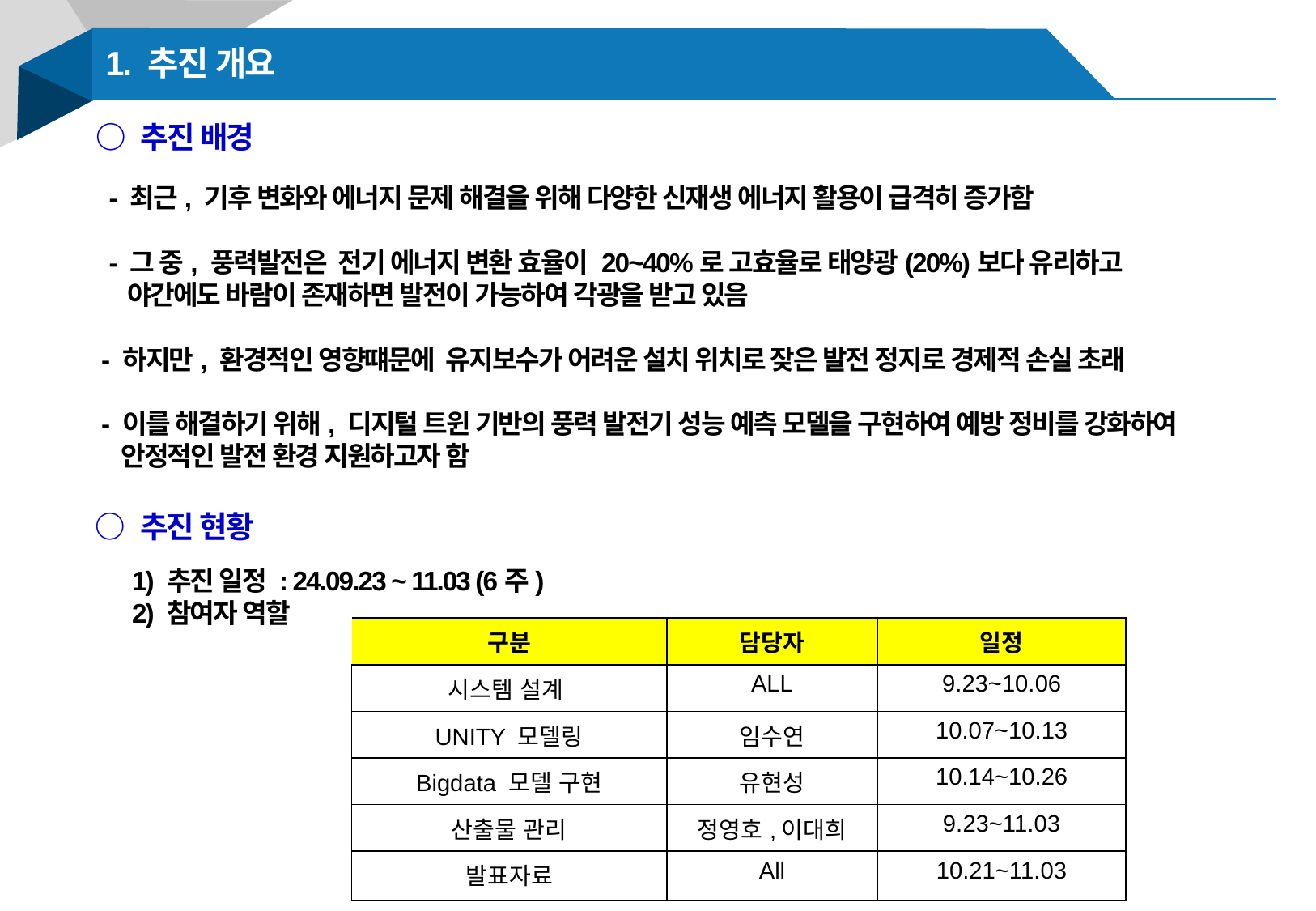

1. 추진 개요
○ 추진 배경
 - 최근, 기후 변화와 에너지 문제 해결을 위해 다양한 신재생 에너지 활용이 급격히 증가함

 - 그 중, 풍력발전은  전기 에너지 변환 효율이 20~40%로 고효율로 태양광(20%)보다 유리하고
   야간에도 바람이 존재하면 발전이 가능하여 각광을 받고 있음

- 하지만, 환경적인 영향떄문에  유지보수가 어려운 설치 위치로 잦은 발전 정지로 경제적 손실 초래

- 이를 해결하기 위해, 디지털 트윈 기반의 풍력 발전기 성능 예측 모델을 구현하여 예방 정비를 강화하여
  안정적인 발전 환경 지원하고자 함
○ 추진 현황
 1) 추진 일정 : 24.09.23 ~ 11.03 (6주)
 2) 참여자 역할
| 구분 | 담당자 | 일정 |
| --- | --- | --- |
| 시스템 설계 | ALL | 9.23~10.06 |
| UNITY 모델링 | 임수연 | 10.07~10.13 |
| Bigdata 모델 구현 | 유현성 | 10.14~10.26 |
| 산출물 관리 | 정영호,이대희 | 9.23~11.03 |
| 발표자료 | All | 10.21~11.03 |
                  3